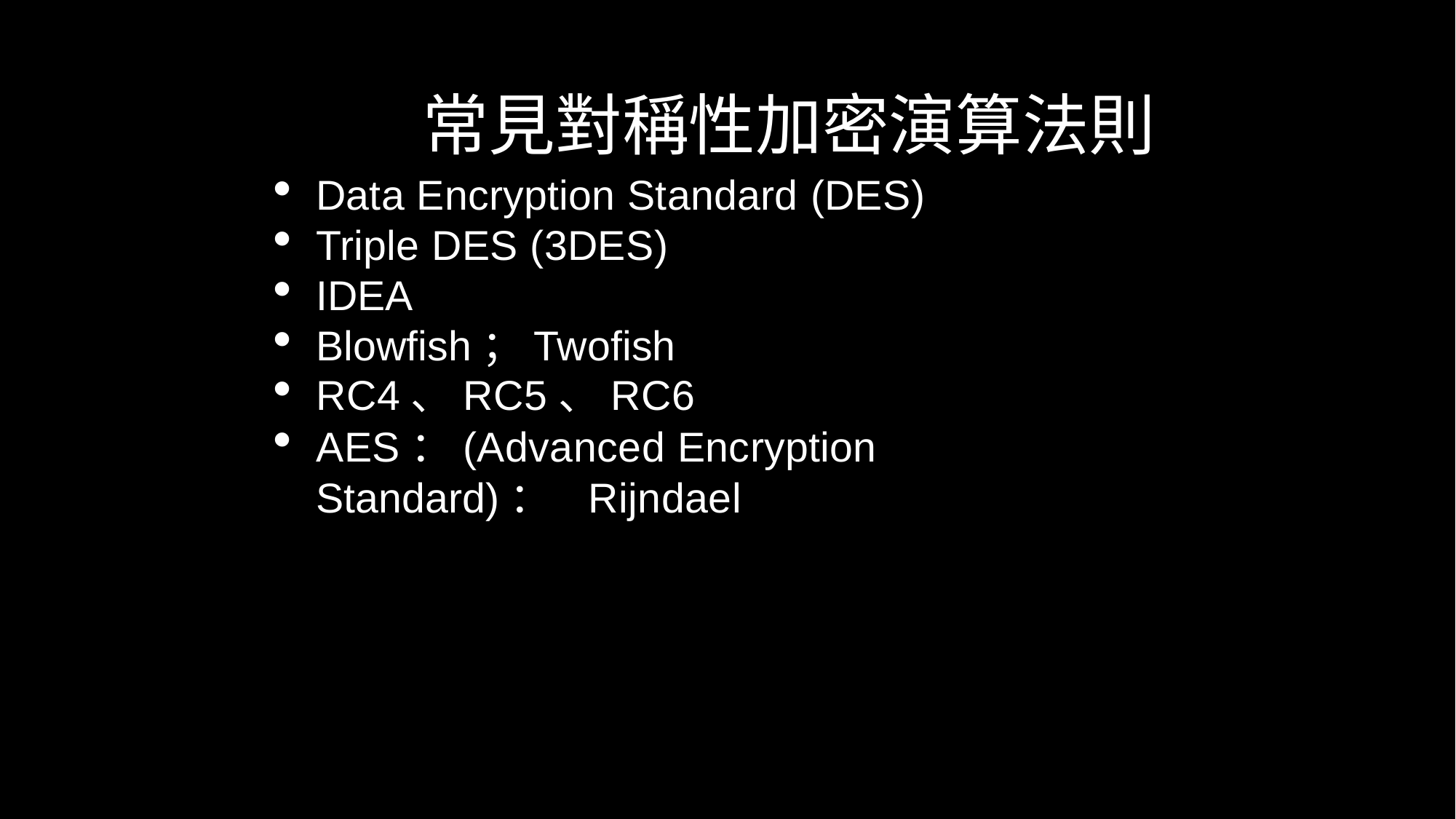

常見對稱性加密演算法則
Data Encryption Standard (DES)
Triple DES (3DES)
IDEA
Blowfish；Twofish
RC4、RC5、RC6
AES：(Advanced Encryption Standard)：  Rijndael